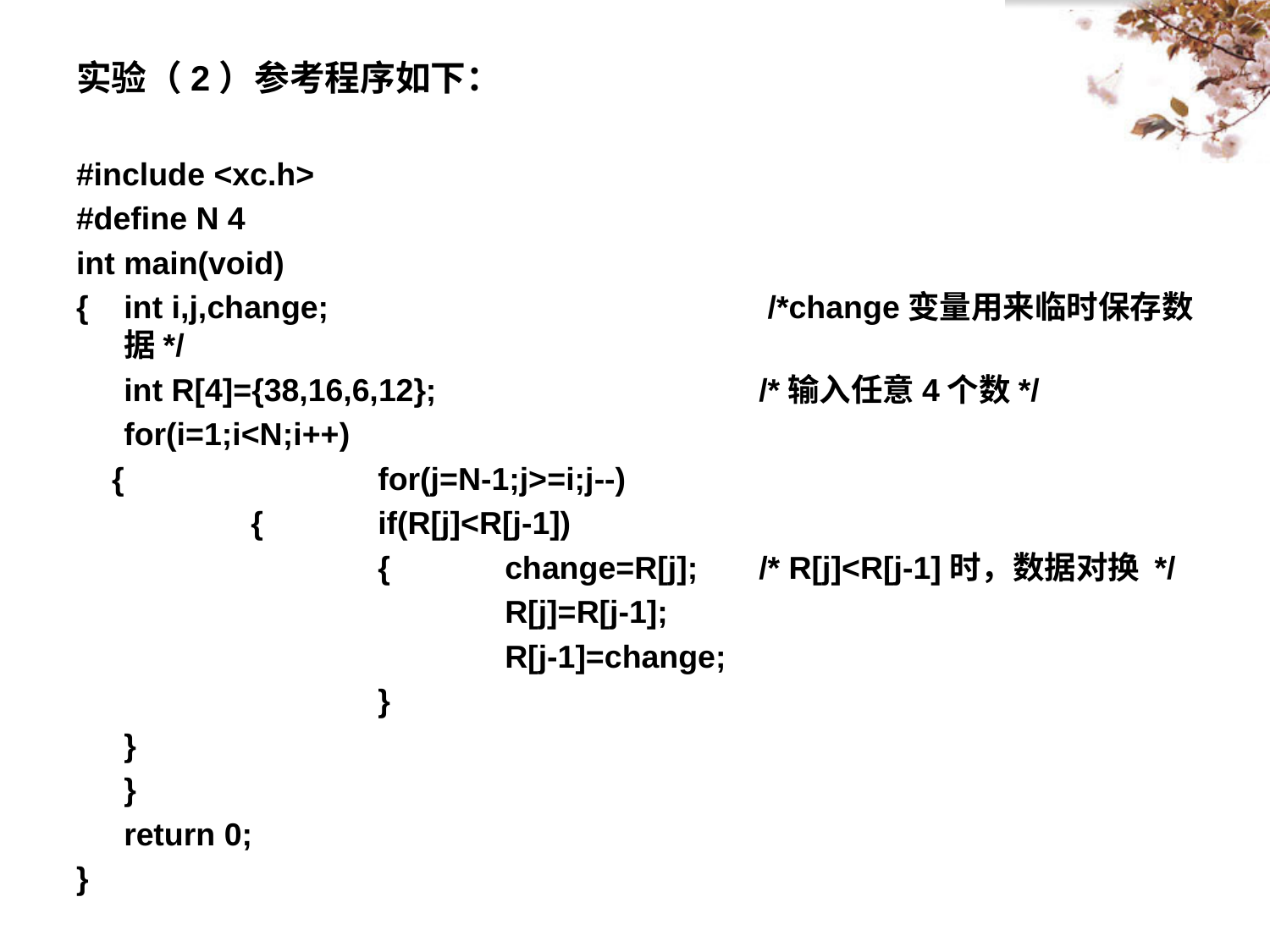

实验（2）参考程序如下：

#include <xc.h>
#define N 4
int main(void)
{	int i,j,change;				 /*change变量用来临时保存数据*/
	int R[4]={38,16,6,12}; 			/*输入任意4个数*/
 	for(i=1;i<N;i++)
    {		for(j=N-1;j>=i;j--)
     		{	if(R[j]<R[j-1])
			{	change=R[j]; 	/* R[j]<R[j-1]时，数据对换 */
				R[j]=R[j-1];
				R[j-1]=change;
			}
     	}
	}
	return 0;
}